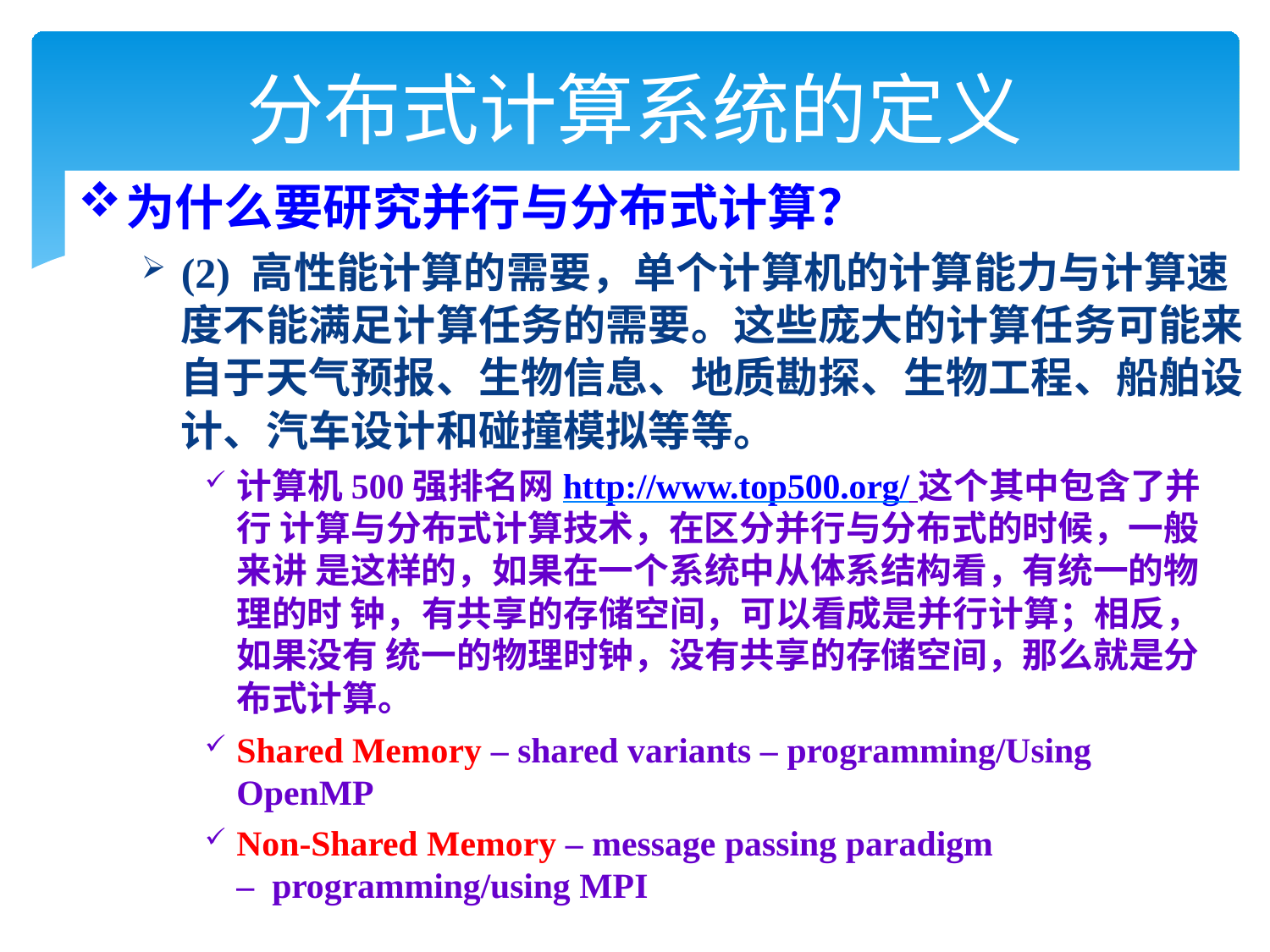

# 分布式计算系统的定义
为什么要研究并行与分布式计算？
(2) 高性能计算的需要，单个计算机的计算能力与计算速 度不能满足计算任务的需要。这些庞大的计算任务可能来 自于天气预报、生物信息、地质勘探、生物工程、船舶设 计、汽车设计和碰撞模拟等等。
计算机500强排名网http://www.top500.org/ 这个其中包含了并行 计算与分布式计算技术，在区分并行与分布式的时候，一般来讲 是这样的，如果在一个系统中从体系结构看，有统一的物理的时 钟，有共享的存储空间，可以看成是并行计算；相反，如果没有 统一的物理时钟，没有共享的存储空间，那么就是分布式计算。
Shared Memory – shared variants – programming/Using OpenMP
Non-Shared Memory – message passing paradigm –  programming/using MPI

8	16:02